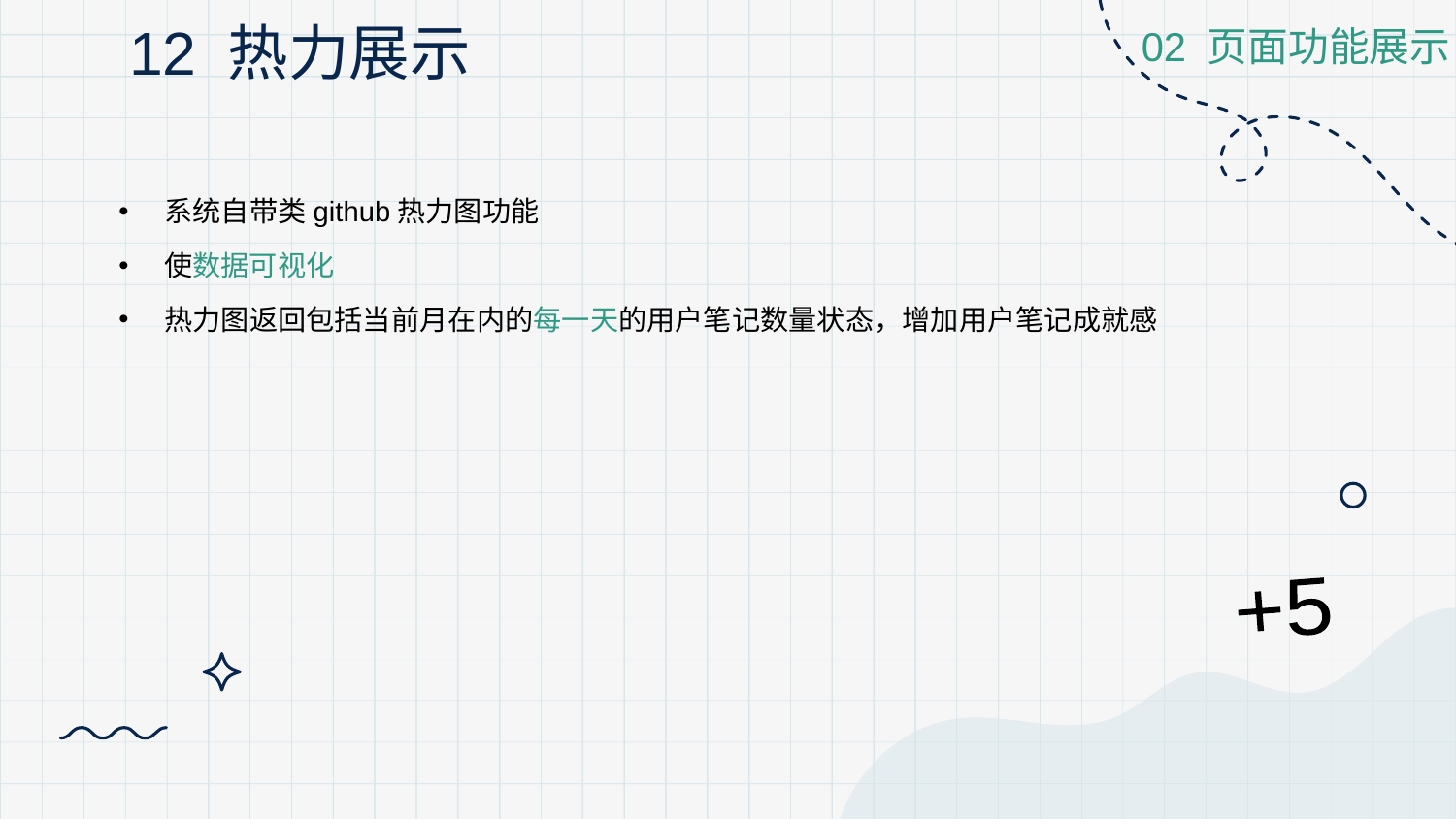

# 12 热力展示

02 页面功能展示
系统自带类github热力图功能
使数据可视化
热力图返回包括当前月在内的每一天的用户笔记数量状态，增加用户笔记成就感

+5